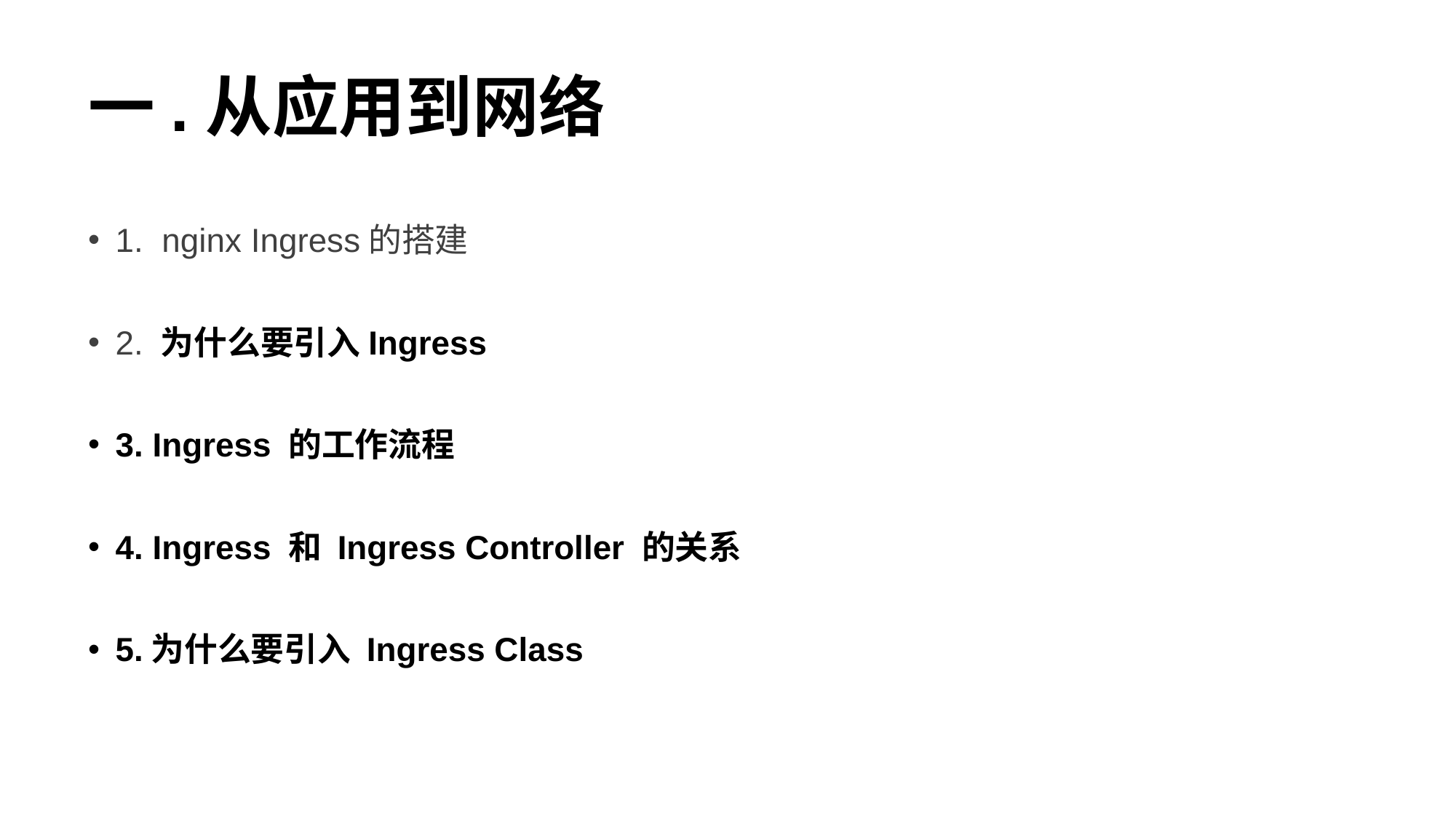

# 一.从应用到网络
1.  nginx Ingress的搭建

2. 为什么要引入Ingress

3. Ingress 的工作流程

4. Ingress 和 Ingress Controller 的关系

5.为什么要引入 Ingress Class